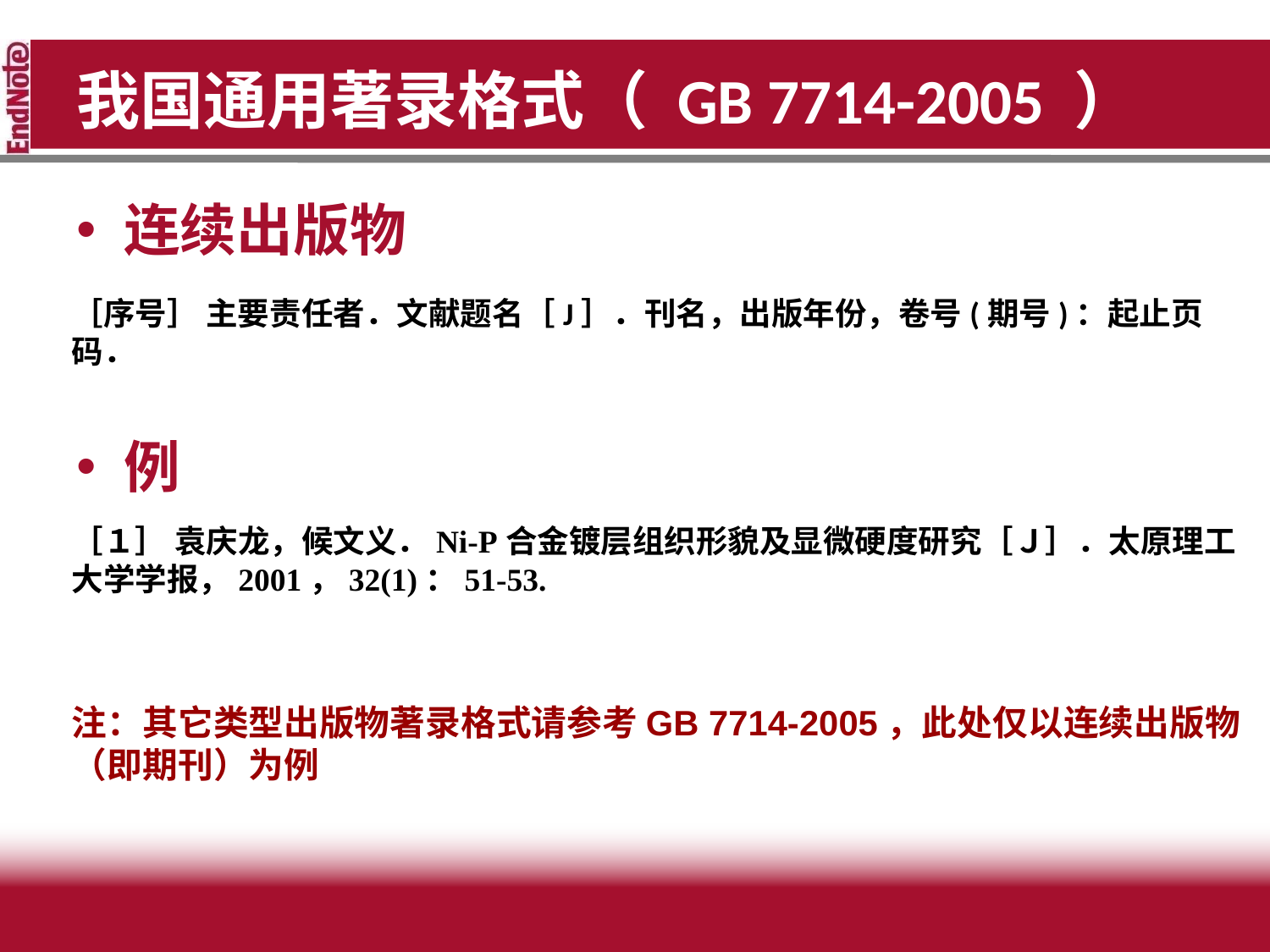

# 我国通用著录格式（ GB 7714-2005 ）
连续出版物

例
［序号］ 主要责任者．文献题名［J］．刊名，出版年份，卷号(期号)：起止页码．
［１］ 袁庆龙，候文义．Ni-P合金镀层组织形貌及显微硬度研究［Ｊ］．太原理工大学学报，2001，32(1)：51-53.
注：其它类型出版物著录格式请参考GB 7714-2005，此处仅以连续出版物（即期刊）为例